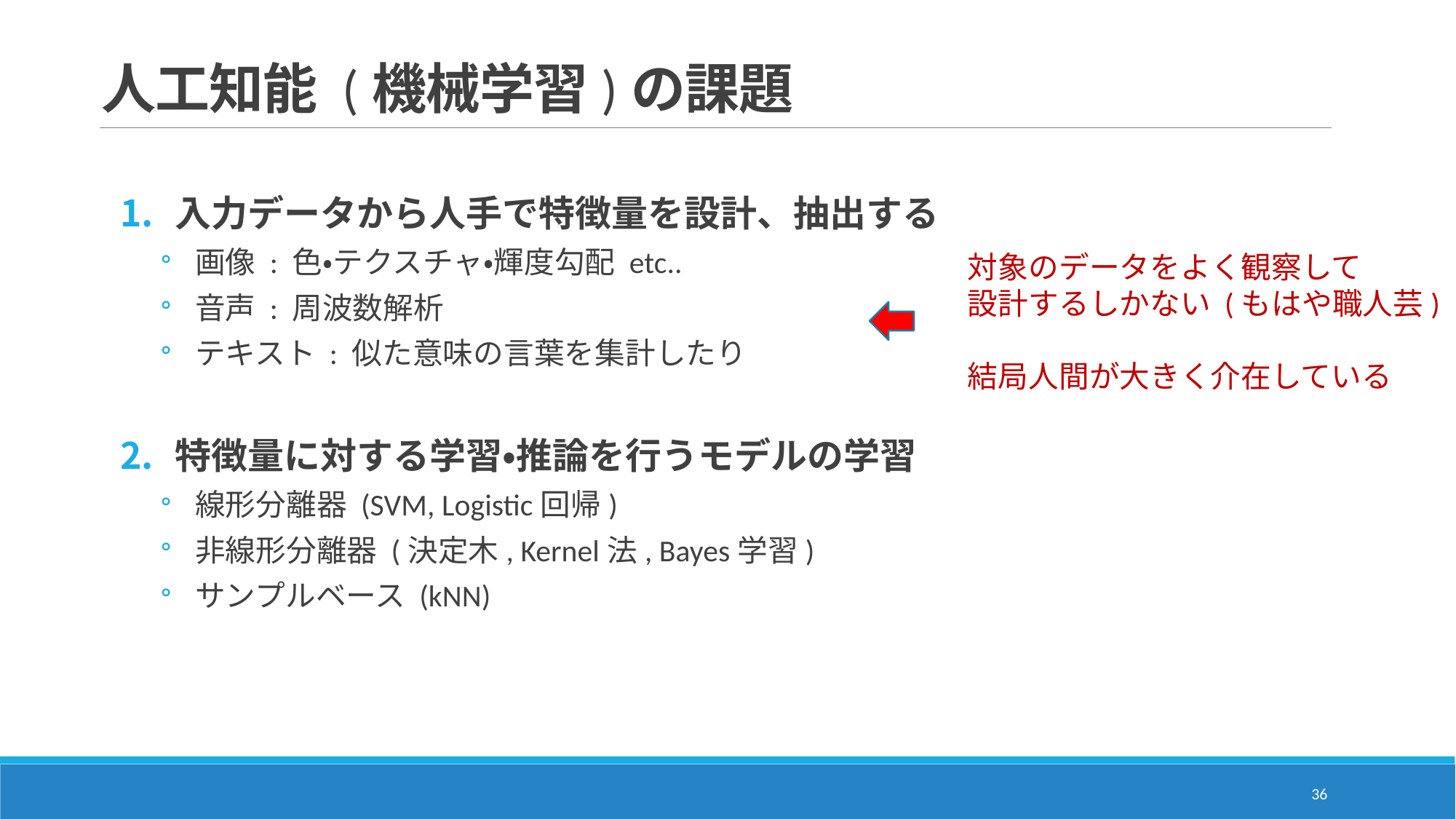

# 人工知能 (機械学習)の課題

入力データから人手で特徴量を設計、抽出する
画像 : 色・テクスチャ・輝度勾配 etc..
音声 : 周波数解析
テキスト : 似た意味の言葉を集計したり

特徴量に対する学習・推論を行うモデルの学習
線形分離器 (SVM, Logistic回帰)
非線形分離器 (決定木, Kernel法, Bayes学習)
サンプルベース (kNN)

対象のデータをよく観察して
設計するしかない (もはや職人芸)

結局人間が大きく介在している

36